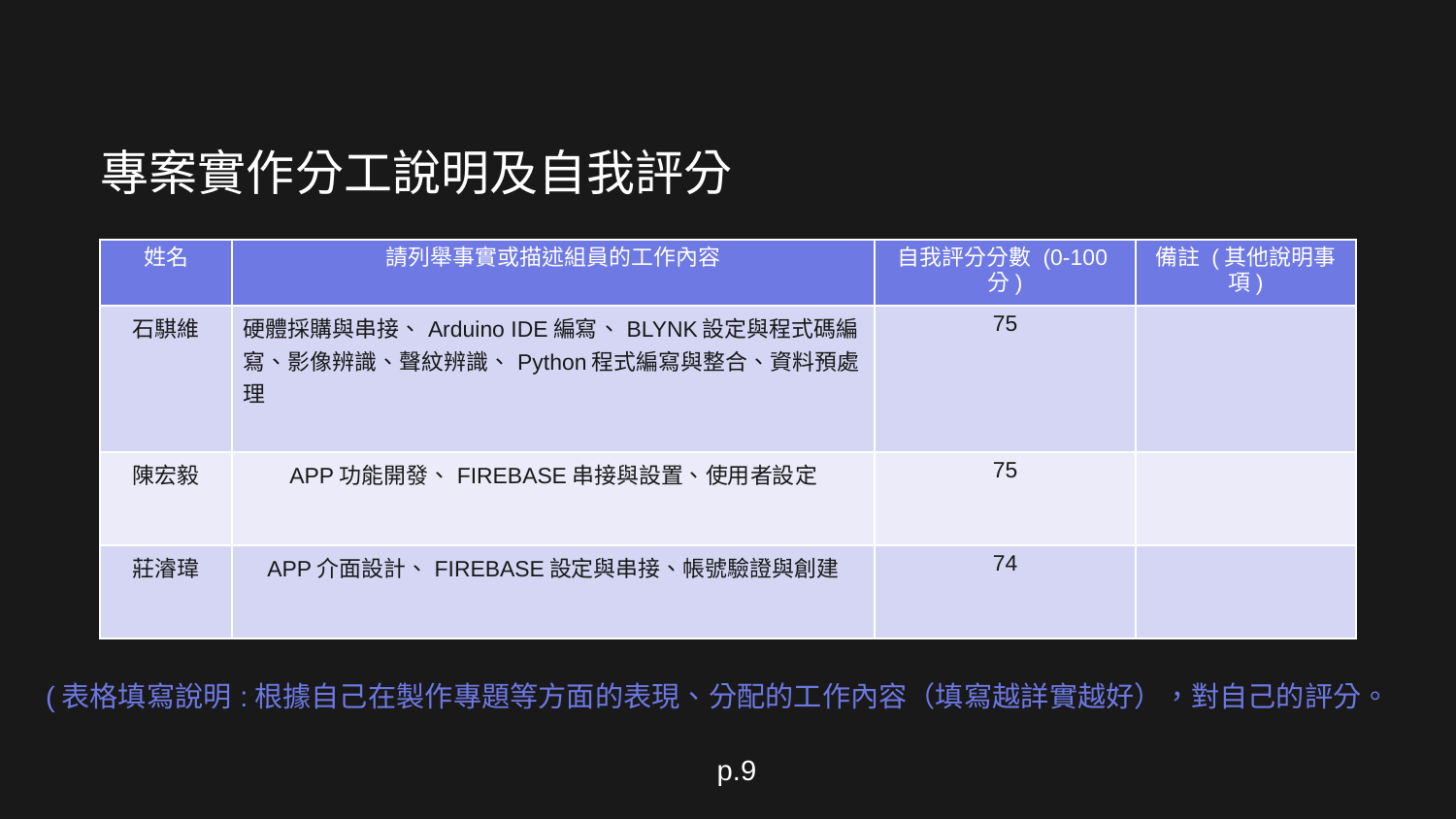

專案實作分工說明及自我評分
| 姓名 | 請列舉事實或描述組員的工作內容 | 自我評分分數 (0-100分) | 備註 (其他說明事項) |
| --- | --- | --- | --- |
| 石騏維 | 硬體採購與串接、Arduino IDE編寫、BLYNK設定與程式碼編寫、影像辨識、聲紋辨識、Python程式編寫與整合、資料預處理 | 75 |  |
| 陳宏毅 | APP功能開發、FIREBASE串接與設置、使用者設定 | 75 |  |
| 莊濬瑋 | APP介面設計、FIREBASE設定與串接、帳號驗證與創建 | 74 |  |
(表格填寫說明:根據自己在製作專題等方面的表現、分配的工作內容（填寫越詳實越好），對自己的評分。
p.9